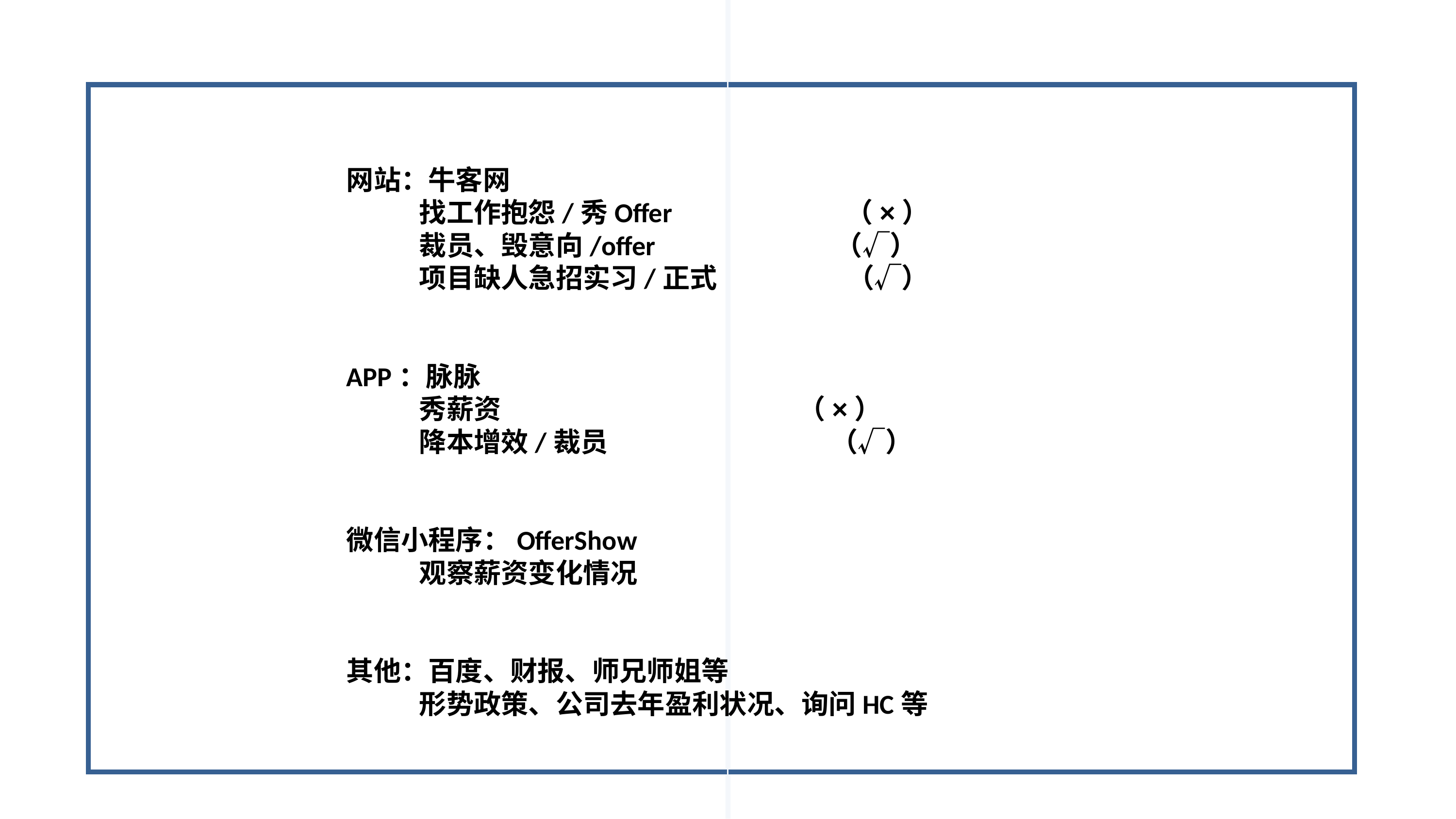

网站：牛客网
	找工作抱怨/秀Offer                           （×）
	裁员、毁意向/offer                            （√）
	项目缺人急招实习/正式                     （√）

APP：脉脉
	秀薪资                                                （×）
	降本增效/裁员                                    （√）

微信小程序：OfferShow
	观察薪资变化情况

其他：百度、财报、师兄师姐等
	形势政策、公司去年盈利状况、询问HC等